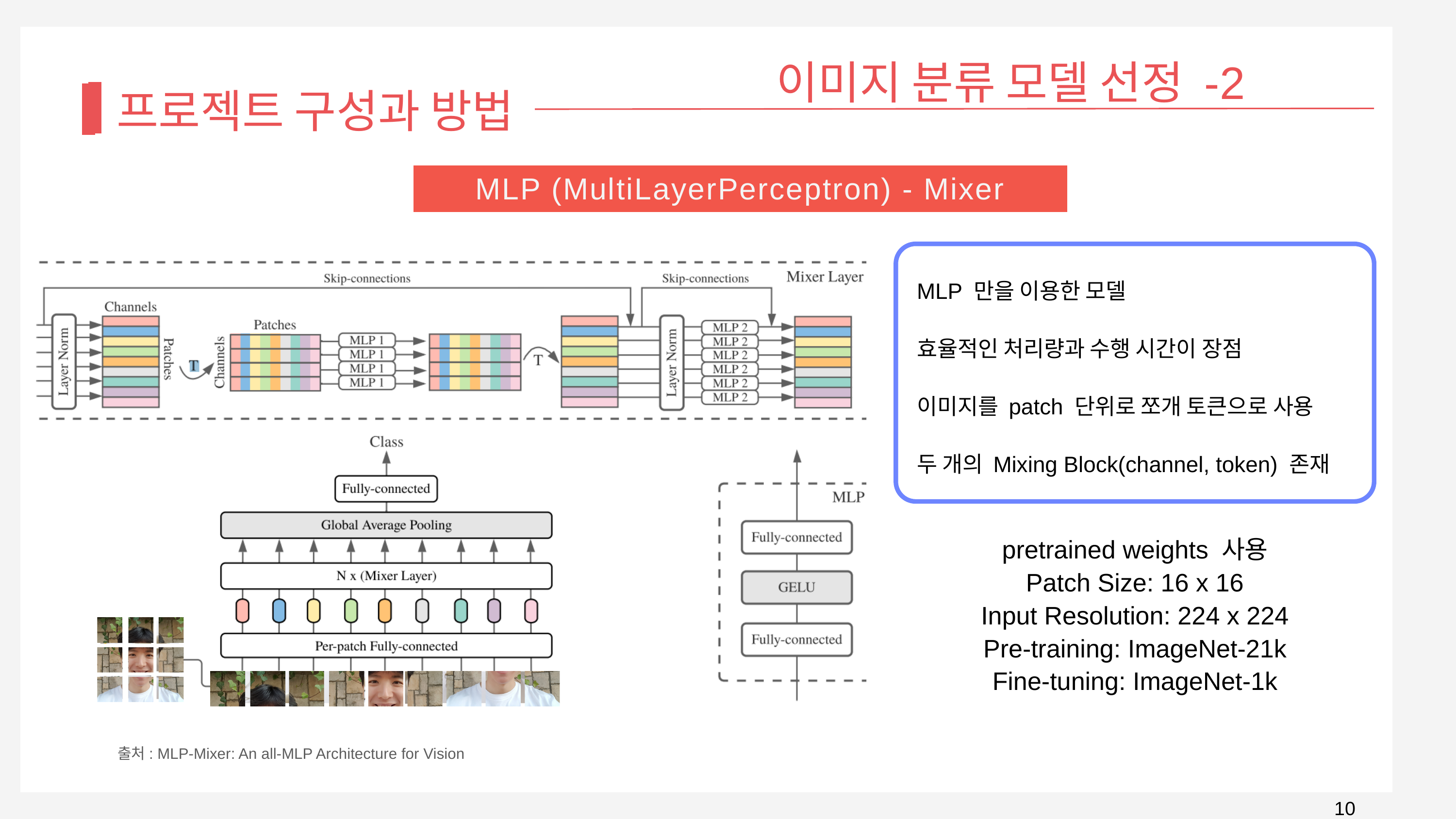

이미지 분류 모델 선정 -2
프로젝트 구성과 방법

MLP (MultiLayerPerceptron) - Mixer

MLP 만을 이용한 모델

효율적인 처리량과 수행 시간이 장점

이미지를 patch 단위로 쪼개 토큰으로 사용

두 개의 Mixing Block(channel, token) 존재
pretrained weights 사용
Patch Size: 16 x 16
Input Resolution: 224 x 224
Pre-training: ImageNet-21k
Fine-tuning: ImageNet-1k

출처: MLP-Mixer: An all-MLP Architecture for Vision
10